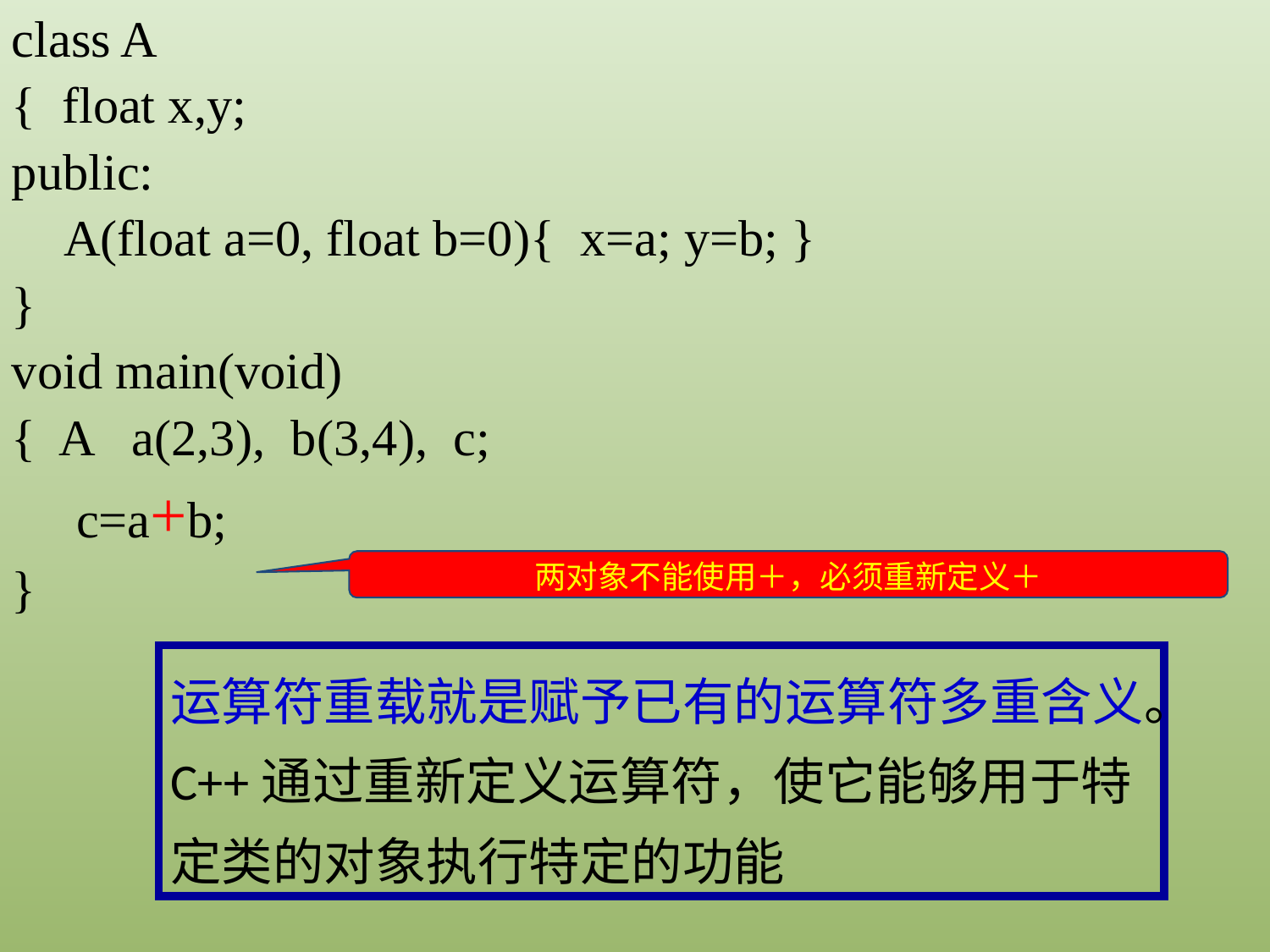

class A
{  float x,y;
public:
    A(float a=0, float b=0){  x=a; y=b; }
}
void main(void)
{  A   a(2,3),  b(3,4),  c;
     c=a+b;
}
两对象不能使用＋，必须重新定义＋
运算符重载就是赋予已有的运算符多重含义。C++通过重新定义运算符，使它能够用于特定类的对象执行特定的功能
840